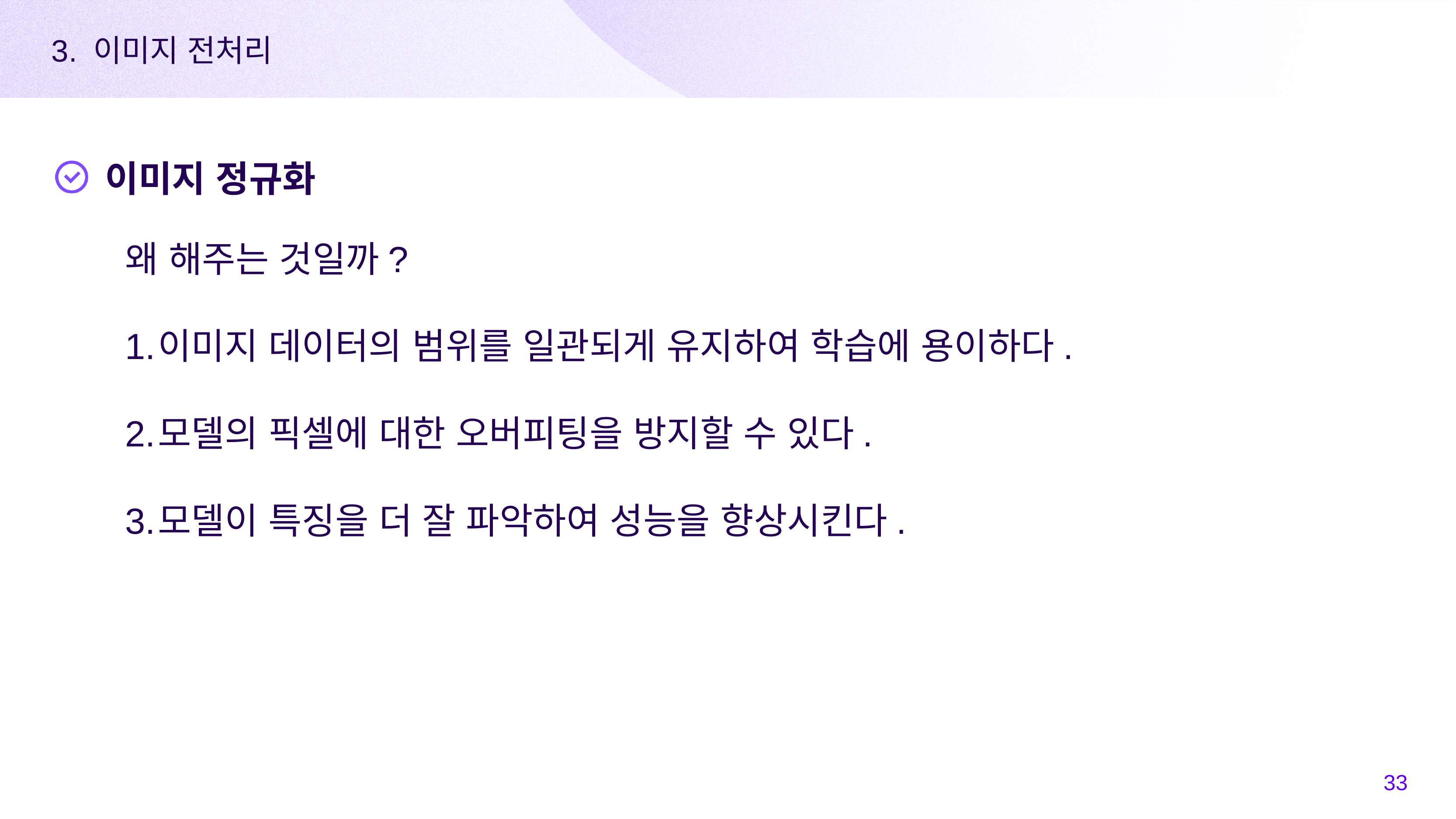

3. 이미지 전처리
이미지 정규화
왜 해주는 것일까?

이미지 데이터의 범위를 일관되게 유지하여 학습에 용이하다.

모델의 픽셀에 대한 오버피팅을 방지할 수 있다.

모델이 특징을 더 잘 파악하여 성능을 향상시킨다.

33